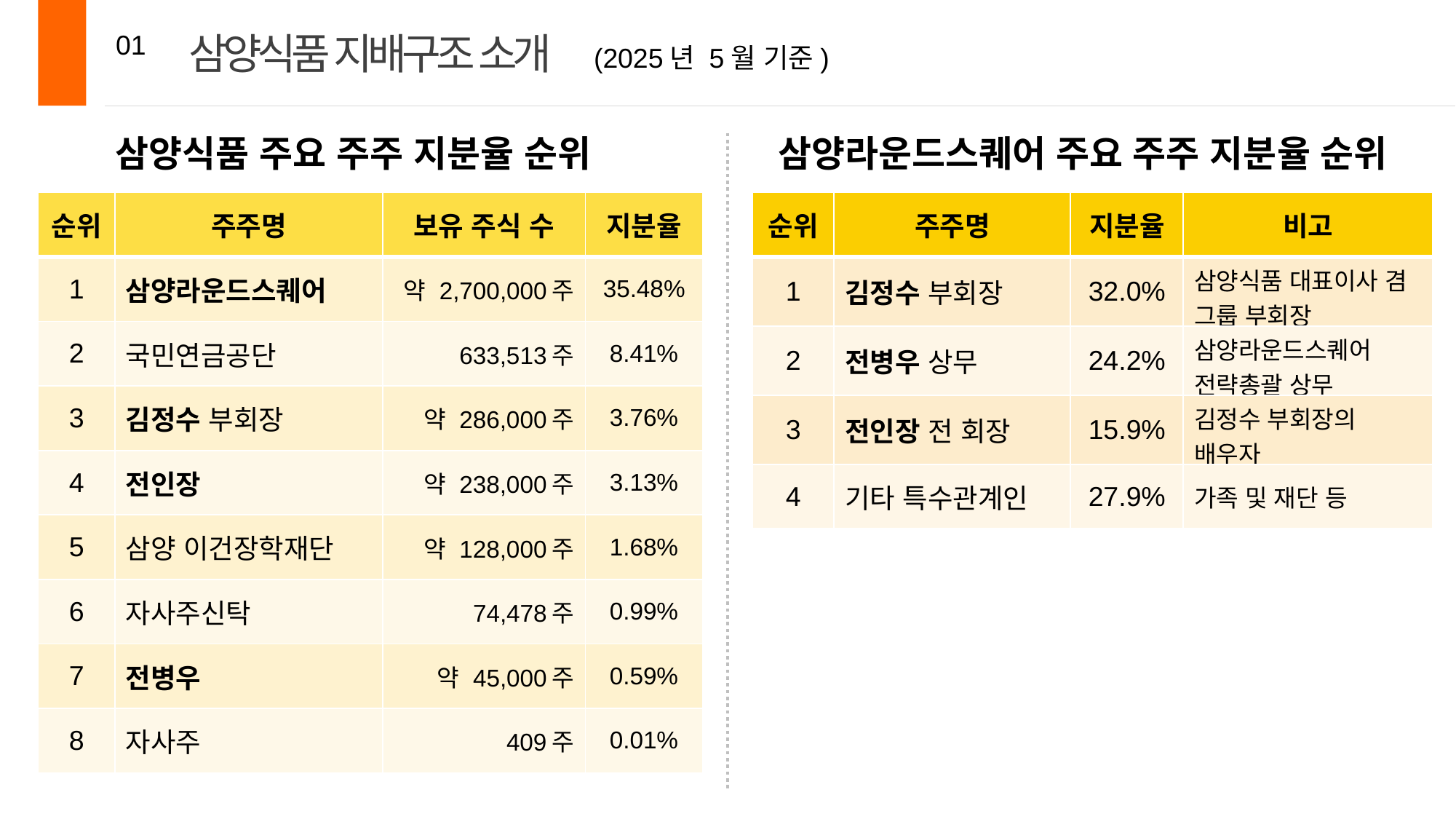

삼양식품 지배구조 소개
01
(2025년 5월 기준)
삼양라운드스퀘어 주요 주주 지분율 순위
삼양식품 주요 주주 지분율 순위
| 순위 | 주주명 | 보유 주식 수 | 지분율 |
| --- | --- | --- | --- |
| 1 | 삼양라운드스퀘어 | 약 2,700,000주 | 35.48% |
| 2 | 국민연금공단 | 633,513주 | 8.41% |
| 3 | 김정수 부회장 | 약 286,000주 | 3.76% |
| 4 | 전인장 | 약 238,000주 | 3.13% |
| 5 | 삼양 이건장학재단 | 약 128,000주 | 1.68% |
| 6 | 자사주신탁 | 74,478주 | 0.99% |
| 7 | 전병우 | 약 45,000주 | 0.59% |
| 8 | 자사주 | 409주 | 0.01% |
| 순위 | 주주명 | 지분율 | 비고 |
| --- | --- | --- | --- |
| 1 | 김정수 부회장 | 32.0% | 삼양식품 대표이사 겸 그룹 부회장 |
| 2 | 전병우 상무 | 24.2% | 삼양라운드스퀘어 전략총괄 상무 |
| 3 | 전인장 전 회장 | 15.9% | 김정수 부회장의 배우자 |
| 4 | 기타 특수관계인 | 27.9% | 가족 및 재단 등 |